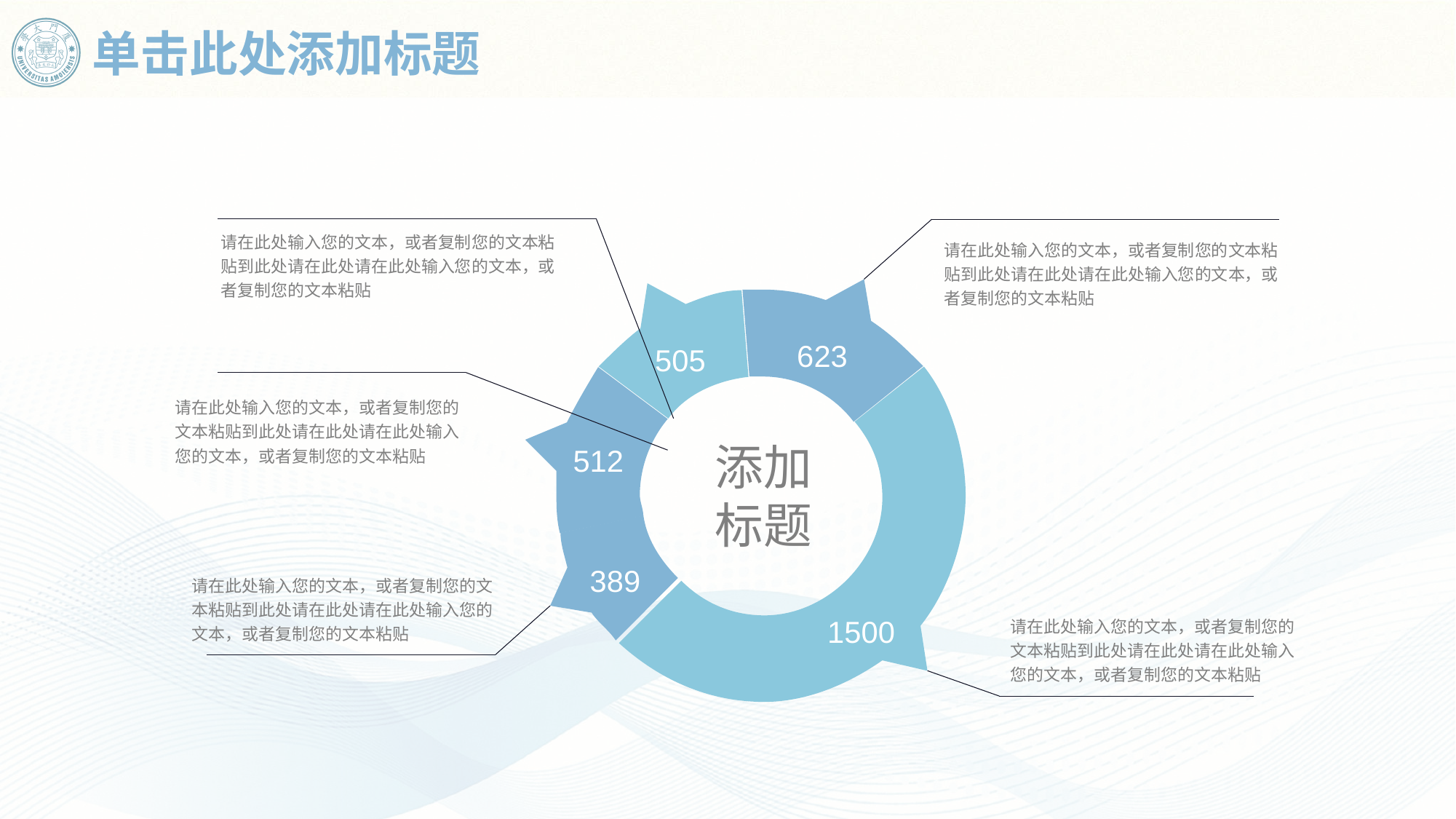

# 单击此处添加标题
请在此处输入您的文本，或者复制您的文本粘贴到此处请在此处请在此处输入您的文本，或者复制您的文本粘贴
请在此处输入您的文本，或者复制您的文本粘贴到此处请在此处请在此处输入您的文本，或者复制您的文本粘贴

623
505

请在此处输入您的文本，或者复制您的文本粘贴到此处请在此处请在此处输入您的文本，或者复制您的文本粘贴
添加标题
512

389
请在此处输入您的文本，或者复制您的文本粘贴到此处请在此处请在此处输入您的文本，或者复制您的文本粘贴
请在此处输入您的文本，或者复制您的文本粘贴到此处请在此处请在此处输入您的文本，或者复制您的文本粘贴
1500